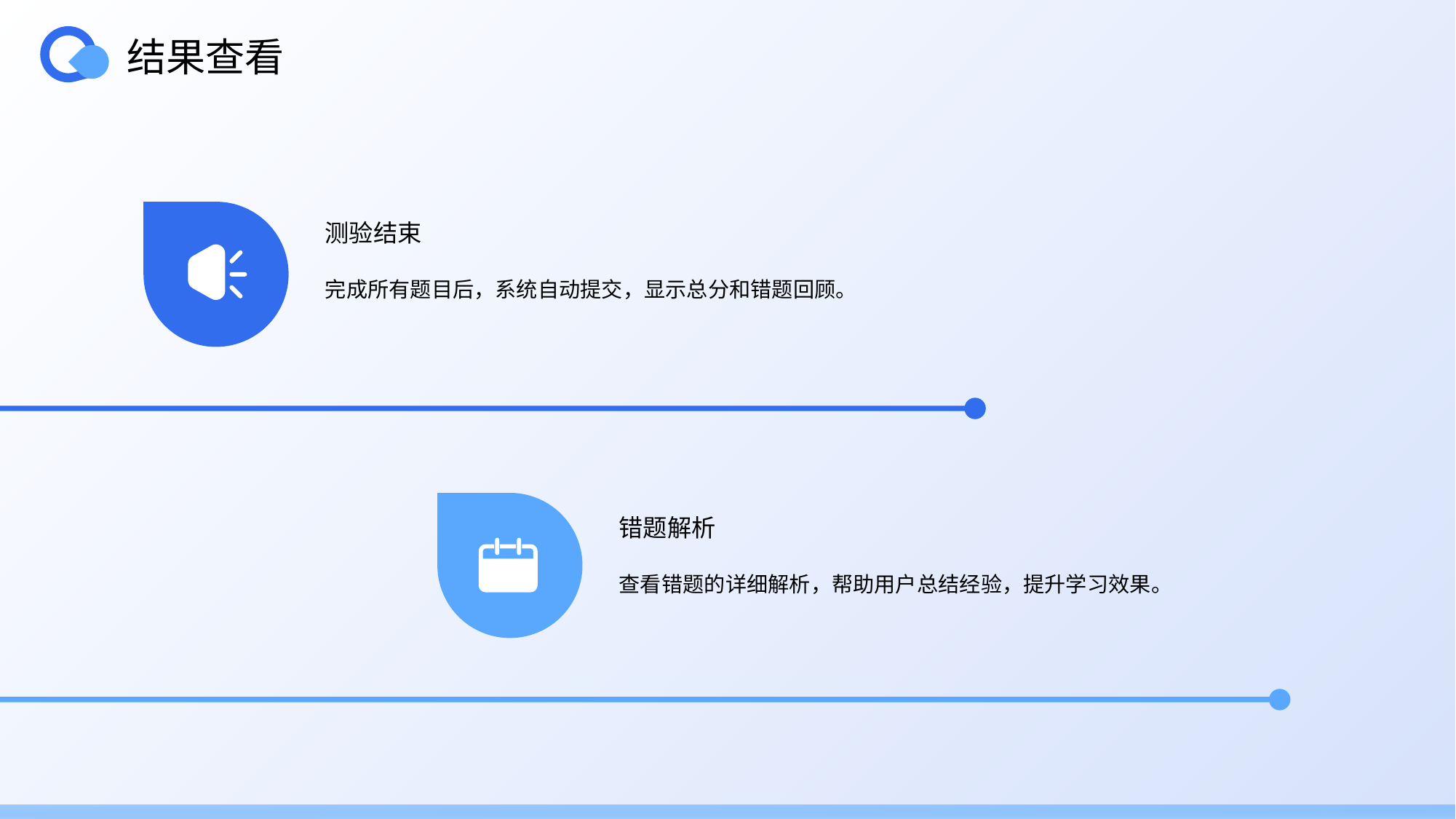

结果查看

测验结束

完成所有题目后，系统自动提交，显示总分和错题回顾。

错题解析

查看错题的详细解析，帮助用户总结经验，提升学习效果。